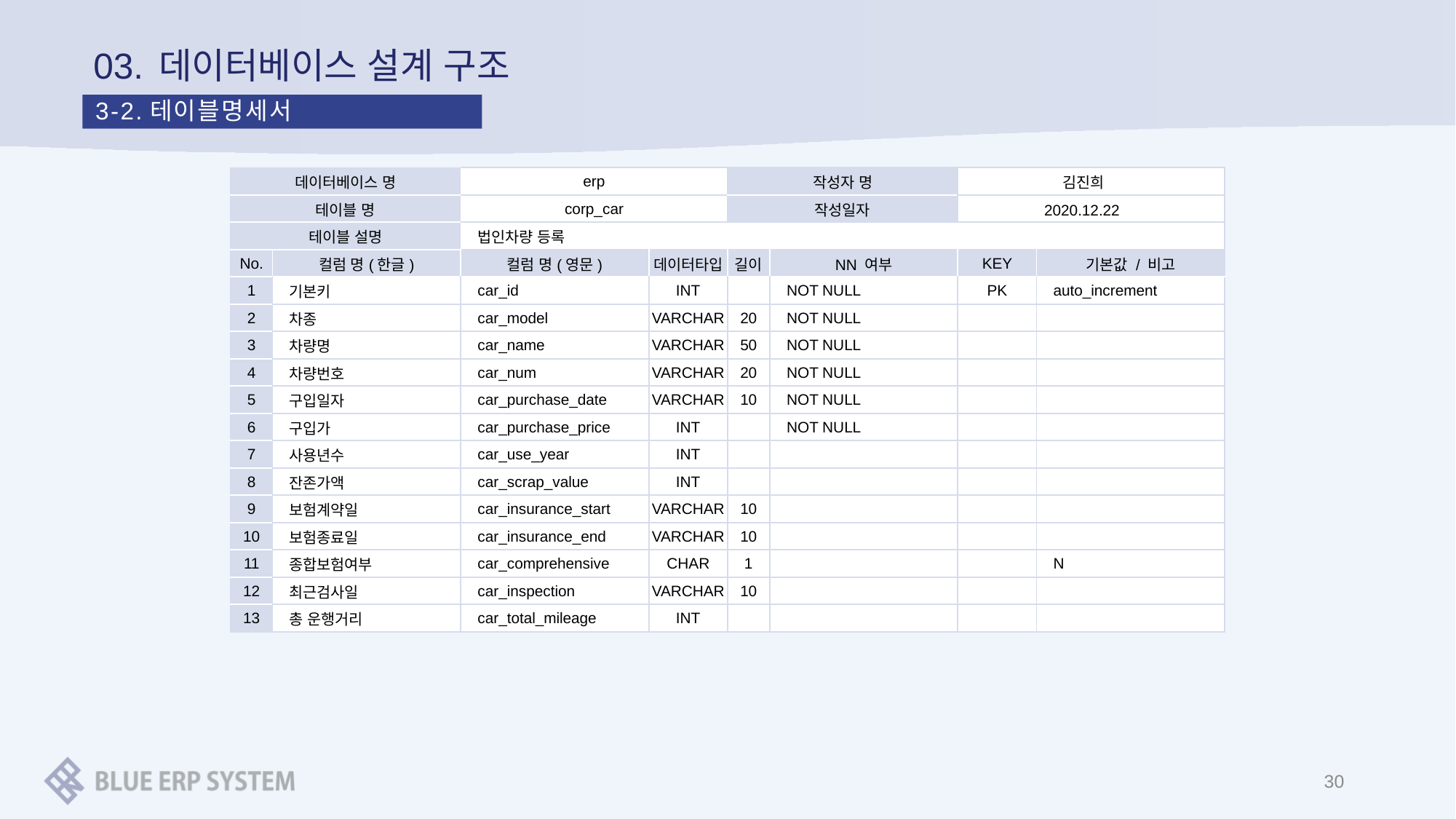

# 03. 데이터베이스 설계 구조
3-2.테이블명세서
| 데이터베이스 명 |  | erp |  | 작성자 명 |  | 김진희 |  |
| --- | --- | --- | --- | --- | --- | --- | --- |
| 테이블 명 |  | corp\_car |  | 작성일자 |  | 2020.12.22 |  |
| 테이블 설명 |  | 법인차량 등록 |  |  |  |  |  |
| No. | 컬럼 명(한글) | 컬럼 명(영문) | 데이터타입 | 길이 | NN 여부 | KEY | 기본값 / 비고 |
| 1 | 기본키 | car\_id | INT |  | NOT NULL | PK | auto\_increment |
| 2 | 차종 | car\_model | VARCHAR | 20 | NOT NULL |  |  |
| 3 | 차량명 | car\_name | VARCHAR | 50 | NOT NULL |  |  |
| 4 | 차량번호 | car\_num | VARCHAR | 20 | NOT NULL |  |  |
| 5 | 구입일자 | car\_purchase\_date | VARCHAR | 10 | NOT NULL |  |  |
| 6 | 구입가 | car\_purchase\_price | INT |  | NOT NULL |  |  |
| 7 | 사용년수 | car\_use\_year | INT |  |  |  |  |
| 8 | 잔존가액 | car\_scrap\_value | INT |  |  |  |  |
| 9 | 보험계약일 | car\_insurance\_start | VARCHAR | 10 |  |  |  |
| 10 | 보험종료일 | car\_insurance\_end | VARCHAR | 10 |  |  |  |
| 11 | 종합보험여부 | car\_comprehensive | CHAR | 1 |  |  | N |
| 12 | 최근검사일 | car\_inspection | VARCHAR | 10 |  |  |  |
| 13 | 총 운행거리 | car\_total\_mileage | INT |  |  |  |  |
30